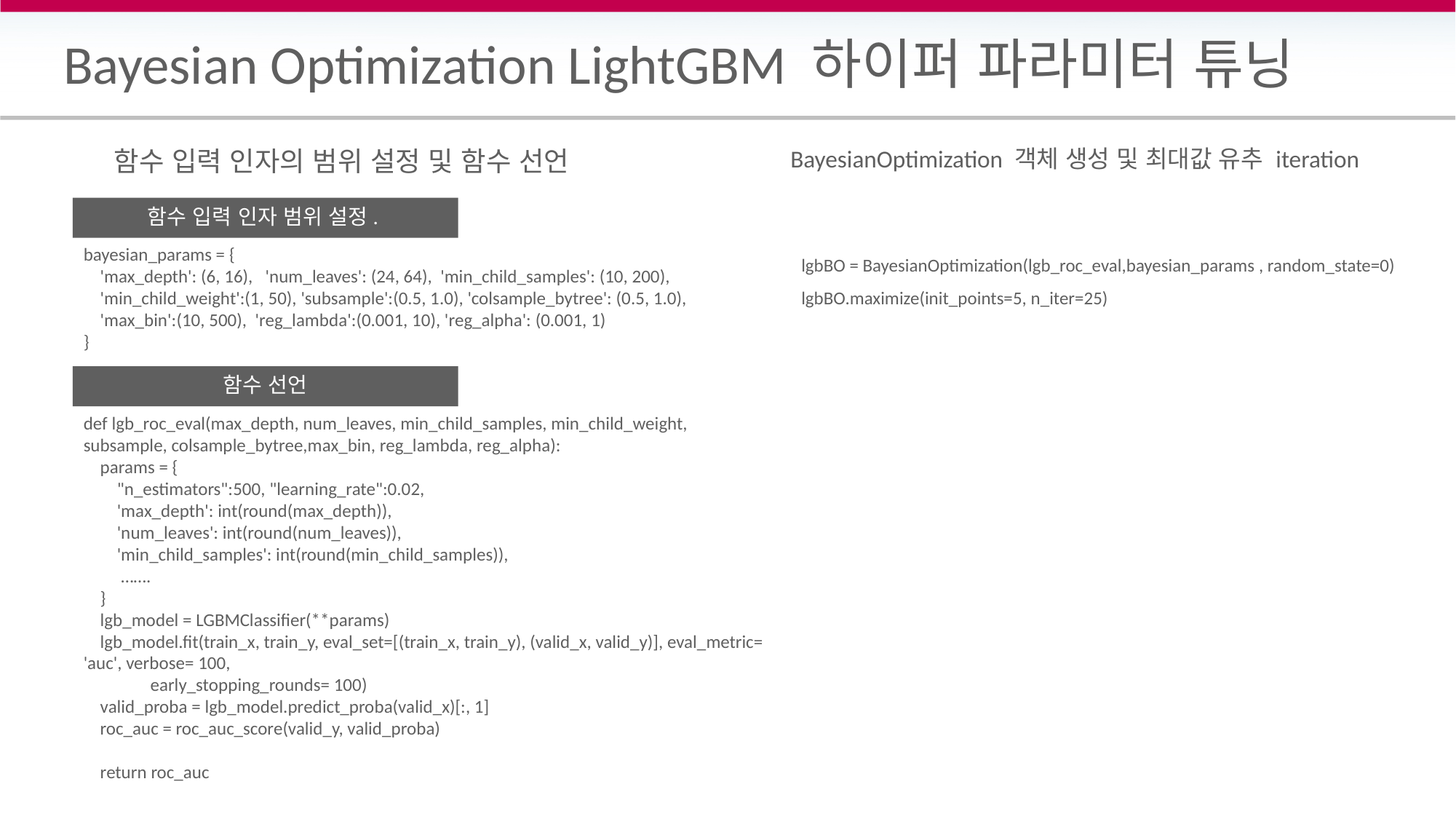

# Bayesian Optimization LightGBM 하이퍼 파라미터 튜닝
BayesianOptimization 객체 생성 및 최대값 유추 iteration
함수 입력 인자의 범위 설정 및 함수 선언
함수 입력 인자 범위 설정.
bayesian_params = {
    'max_depth': (6, 16),   'num_leaves': (24, 64),  'min_child_samples': (10, 200),
    'min_child_weight':(1, 50), 'subsample':(0.5, 1.0), 'colsample_bytree': (0.5, 1.0),
    'max_bin':(10, 500),  'reg_lambda':(0.001, 10), 'reg_alpha': (0.001, 1)
}
lgbBO = BayesianOptimization(lgb_roc_eval,bayesian_params , random_state=0)
lgbBO.maximize(init_points=5, n_iter=25)
함수 선언
def lgb_roc_eval(max_depth, num_leaves, min_child_samples, min_child_weight, subsample, colsample_bytree,max_bin, reg_lambda, reg_alpha):
    params = {
        "n_estimators":500, "learning_rate":0.02,
        'max_depth': int(round(max_depth)),
        'num_leaves': int(round(num_leaves)),
        'min_child_samples': int(round(min_child_samples)),
         …….
    }
    lgb_model = LGBMClassifier(**params)
    lgb_model.fit(train_x, train_y, eval_set=[(train_x, train_y), (valid_x, valid_y)], eval_metric= 'auc', verbose= 100,
                early_stopping_rounds= 100)
    valid_proba = lgb_model.predict_proba(valid_x)[:, 1]
    roc_auc = roc_auc_score(valid_y, valid_proba)

    return roc_auc